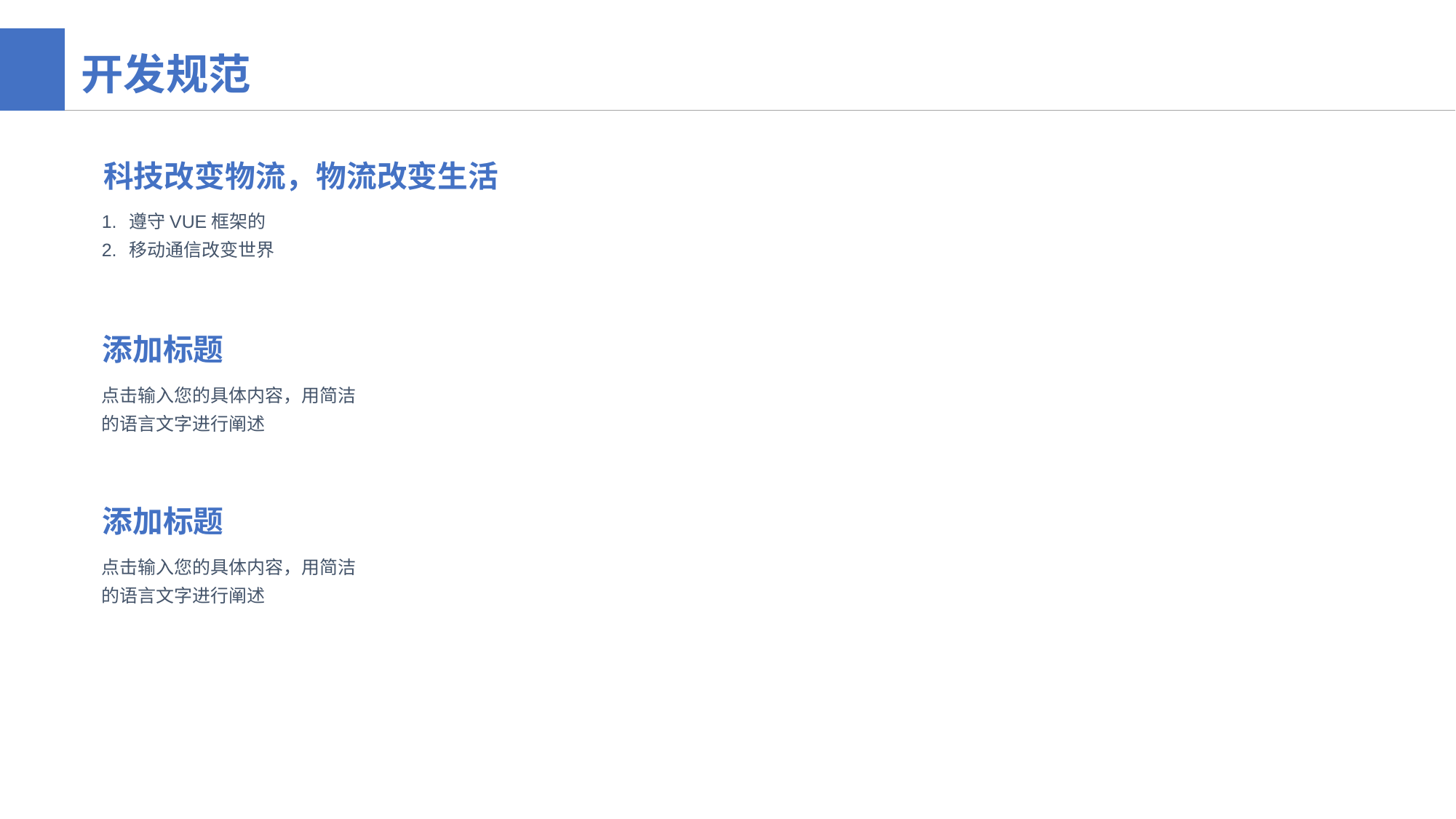

开发规范
科技改变物流，物流改变生活
遵守VUE框架的
移动通信改变世界
添加标题
点击输入您的具体内容，用简洁的语言文字进行阐述
添加标题
点击输入您的具体内容，用简洁的语言文字进行阐述